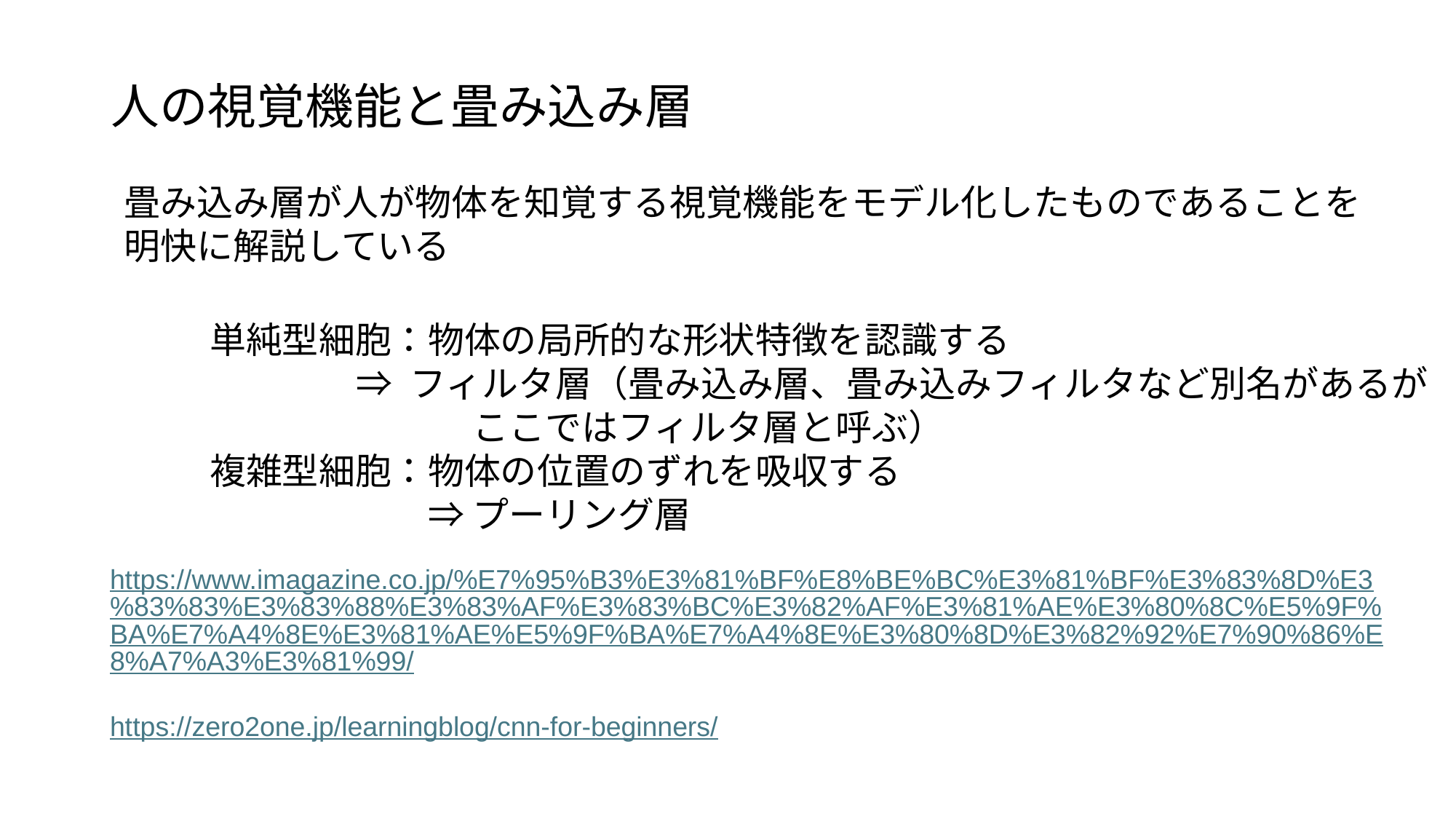

人の視覚機能と畳み込み層
畳み込み層が人が物体を知覚する視覚機能をモデル化したものであることを明快に解説している
単純型細胞：物体の局所的な形状特徴を認識する
                  ⇒ フィルタ層（畳み込み層、畳み込みフィルタなど別名があるが
　　　　　　　 ここではフィルタ層と呼ぶ）
複雑型細胞：物体の位置のずれを吸収する
　　　　　　⇒ プーリング層
https://www.imagazine.co.jp/%E7%95%B3%E3%81%BF%E8%BE%BC%E3%81%BF%E3%83%8D%E3%83%83%E3%83%88%E3%83%AF%E3%83%BC%E3%82%AF%E3%81%AE%E3%80%8C%E5%9F%BA%E7%A4%8E%E3%81%AE%E5%9F%BA%E7%A4%8E%E3%80%8D%E3%82%92%E7%90%86%E8%A7%A3%E3%81%99/

https://zero2one.jp/learningblog/cnn-for-beginners/